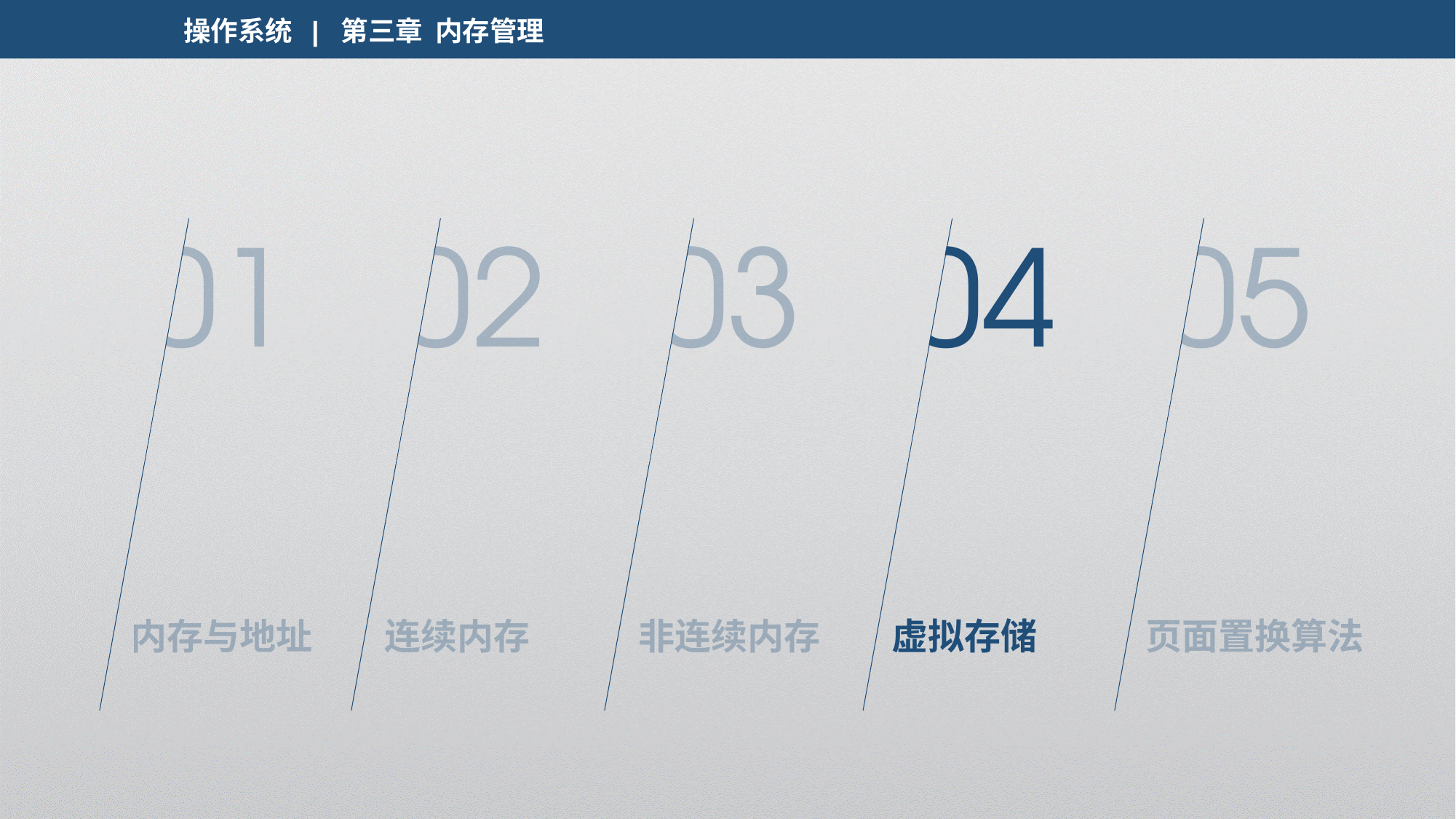

操作系统  |  第三章  内存管理

01
02
03
04
05
内存与地址
连续内存
非连续内存
虚拟存储
页面置换算法